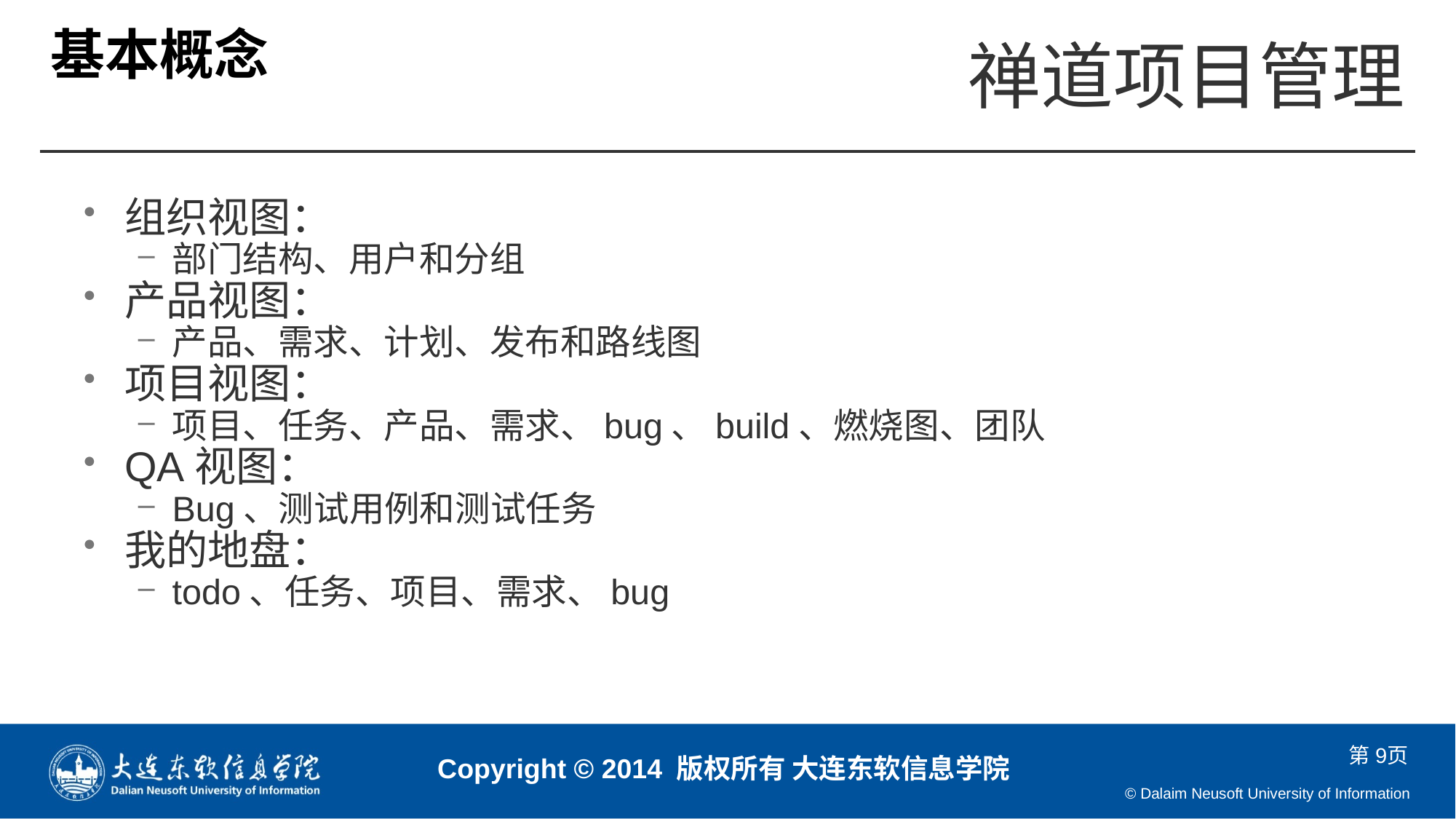

# 基本概念

组织视图：
部门结构、用户和分组
产品视图：
产品、需求、计划、发布和路线图
项目视图：
项目、任务、产品、需求、bug、build、燃烧图、团队
QA视图：
Bug、测试用例和测试任务
我的地盘：
todo、任务、项目、需求、bug